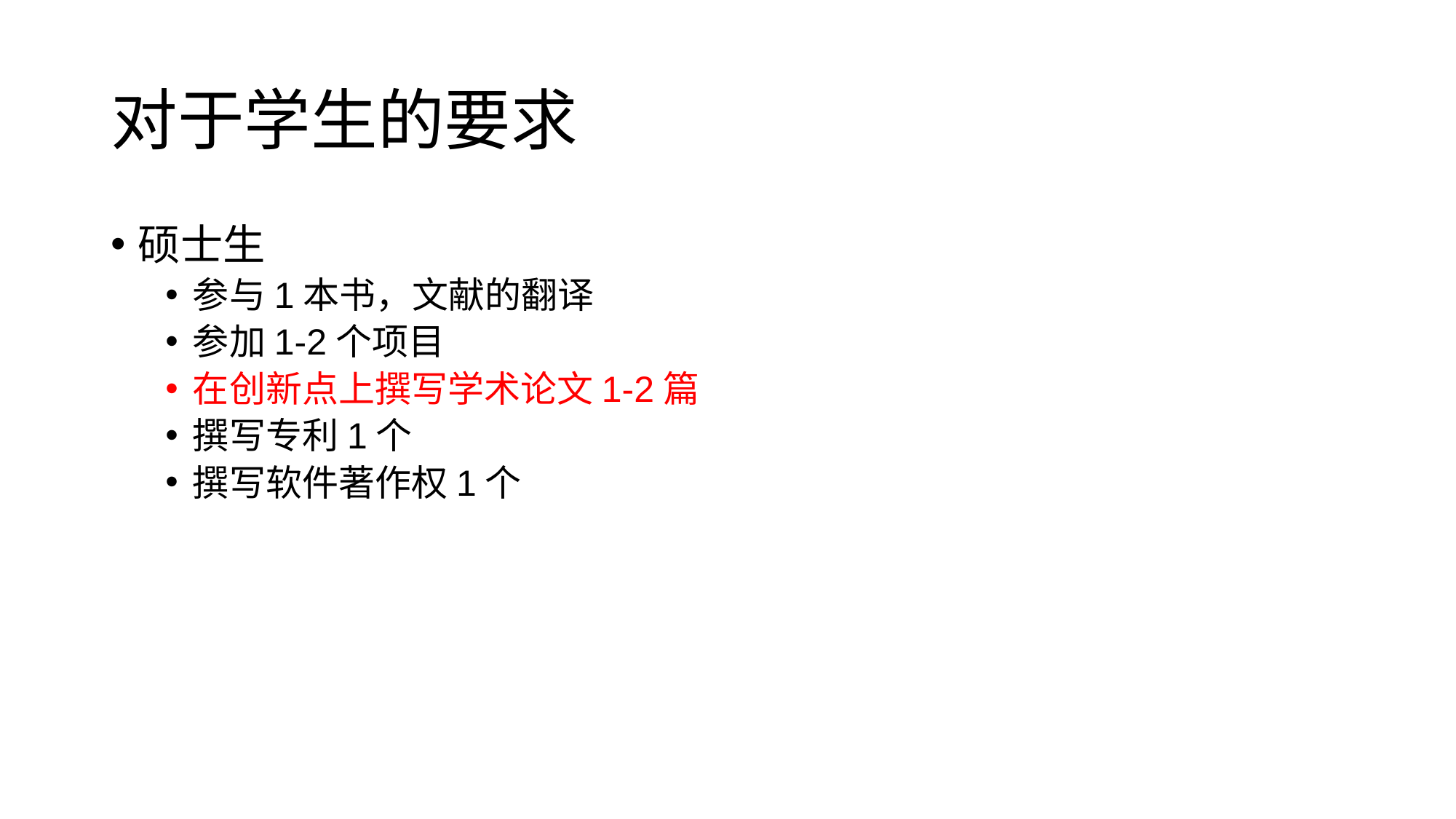

# 对于学生的要求
硕士生
参与1本书，文献的翻译
参加1-2个项目
在创新点上撰写学术论文1-2篇
撰写专利1个
撰写软件著作权1个